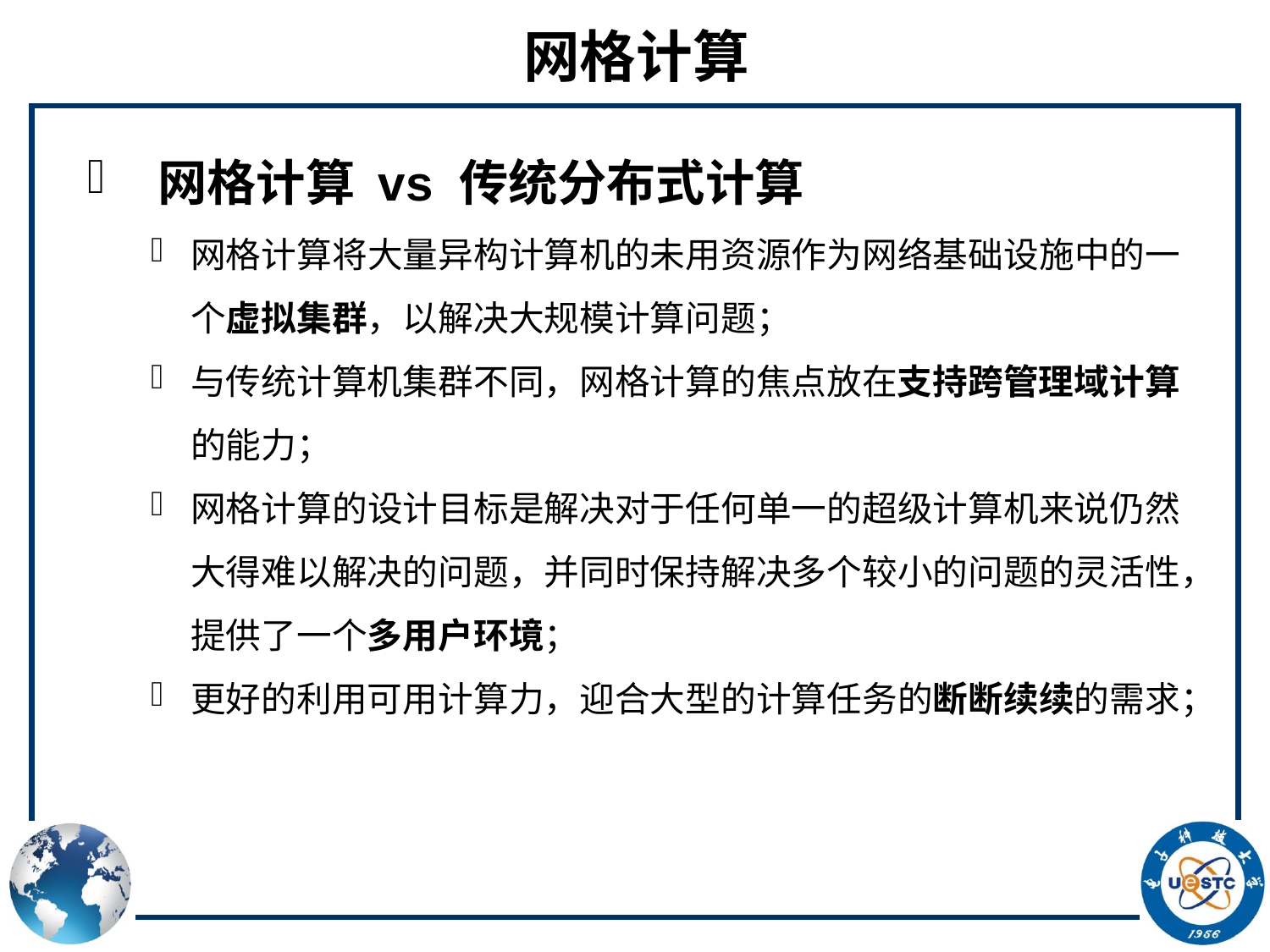

# 网格计算
 网格计算 vs 传统分布式计算
网格计算将大量异构计算机的未用资源作为网络基础设施中的一个虚拟集群，以解决大规模计算问题；
与传统计算机集群不同，网格计算的焦点放在支持跨管理域计算的能力；
网格计算的设计目标是解决对于任何单一的超级计算机来说仍然大得难以解决的问题，并同时保持解决多个较小的问题的灵活性，提供了一个多用户环境；
更好的利用可用计算力，迎合大型的计算任务的断断续续的需求；